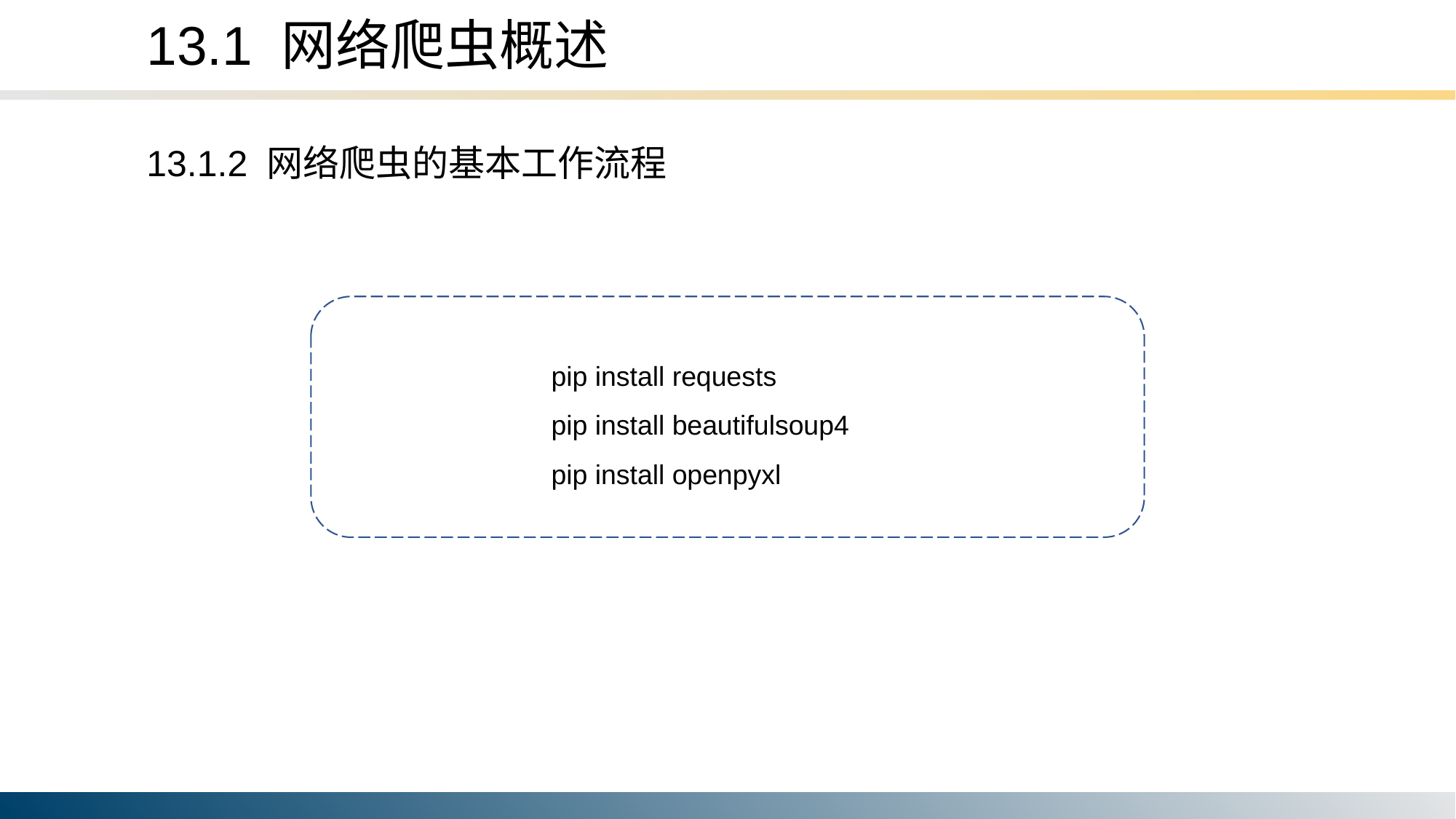

13.1 网络爬虫概述
13.1.2 网络爬虫的基本工作流程

pip install requests
pip install beautifulsoup4
pip install openpyxl